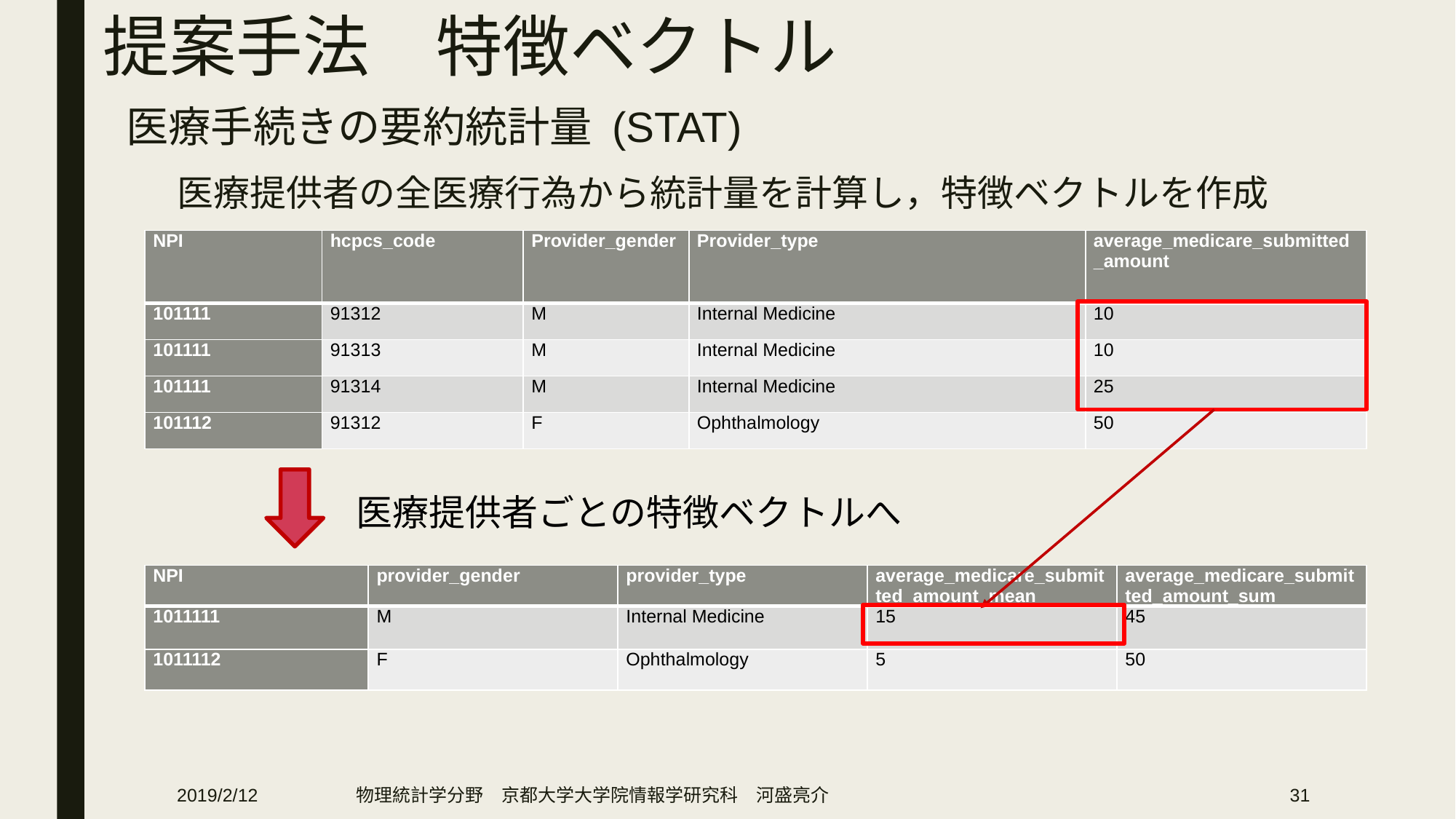

# 提案手法　特徴ベクトル
医療手続きの要約統計量 (STAT)
医療提供者の全医療行為から統計量を計算し，特徴ベクトルを作成
| NPI | hcpcs\_code | Provider\_gender | Provider\_type | average\_medicare\_submitted\_amount |
| --- | --- | --- | --- | --- |
| 101111 | 91312 | M | Internal Medicine | 10 |
| 101111 | 91313 | M | Internal Medicine | 10 |
| 101111 | 91314 | M | Internal Medicine | 25 |
| 101112 | 91312 | F | Ophthalmology | 50 |

医療提供者ごとの特徴ベクトルへ
| NPI | provider\_gender | provider\_type | average\_medicare\_submitted\_amount\_mean | average\_medicare\_submitted\_amount\_sum |
| --- | --- | --- | --- | --- |
| 1011111 | M | Internal Medicine | 15 | 45 |
| 1011112 | F | Ophthalmology | 5 | 50 |
2019/2/12
物理統計学分野　京都大学大学院情報学研究科　河盛亮介
31